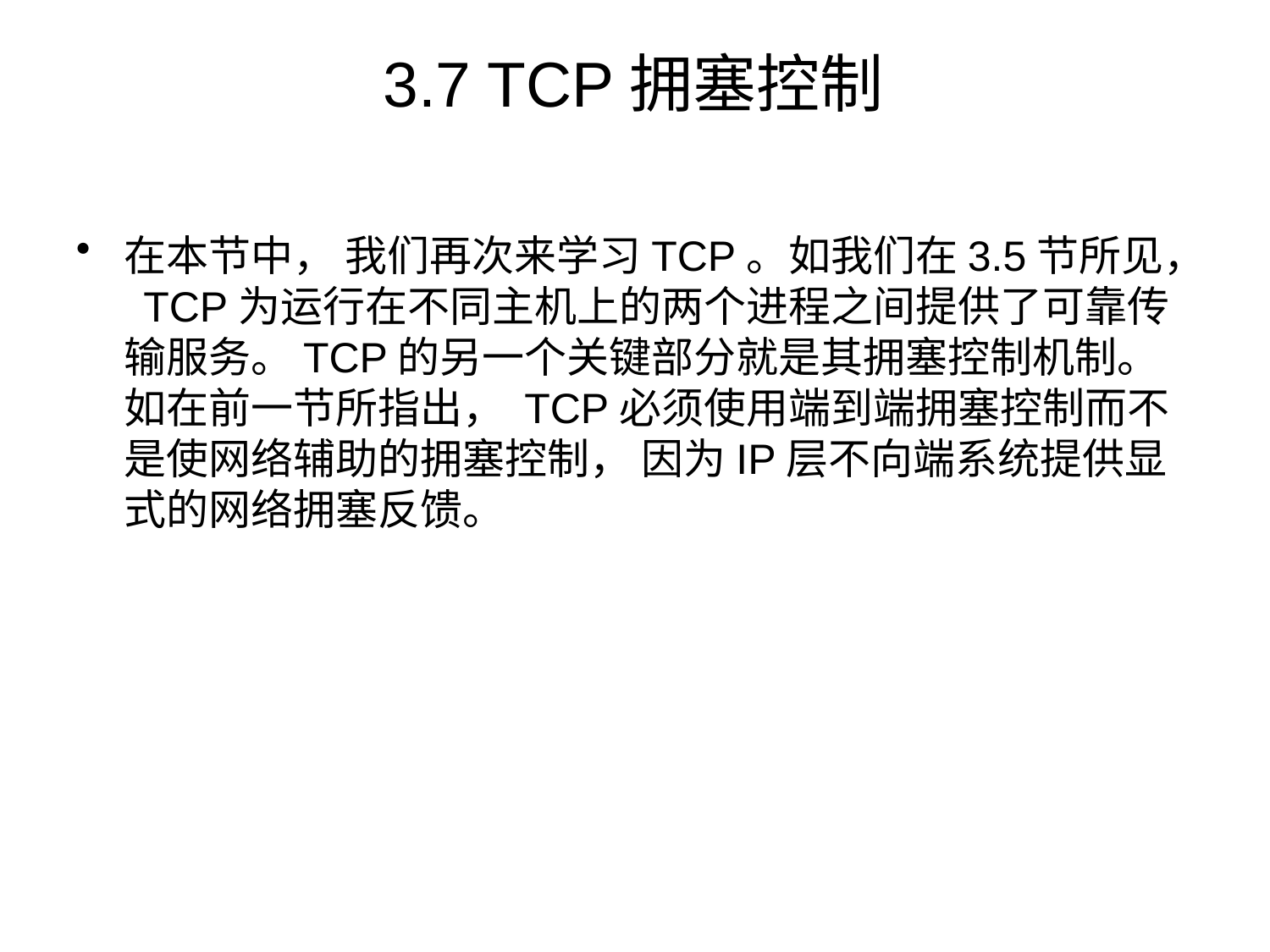

# 3.7 TCP拥塞控制
在本节中， 我们再次来学习TCP。如我们在3.5节所见， TCP为运行在不同主机上的两个进程之间提供了可靠传输服务。TCP的另一个关键部分就是其拥塞控制机制。如在前一节所指出， TCP必须使用端到端拥塞控制而不是使网络辅助的拥塞控制， 因为IP层不向端系统提供显式的网络拥塞反馈。